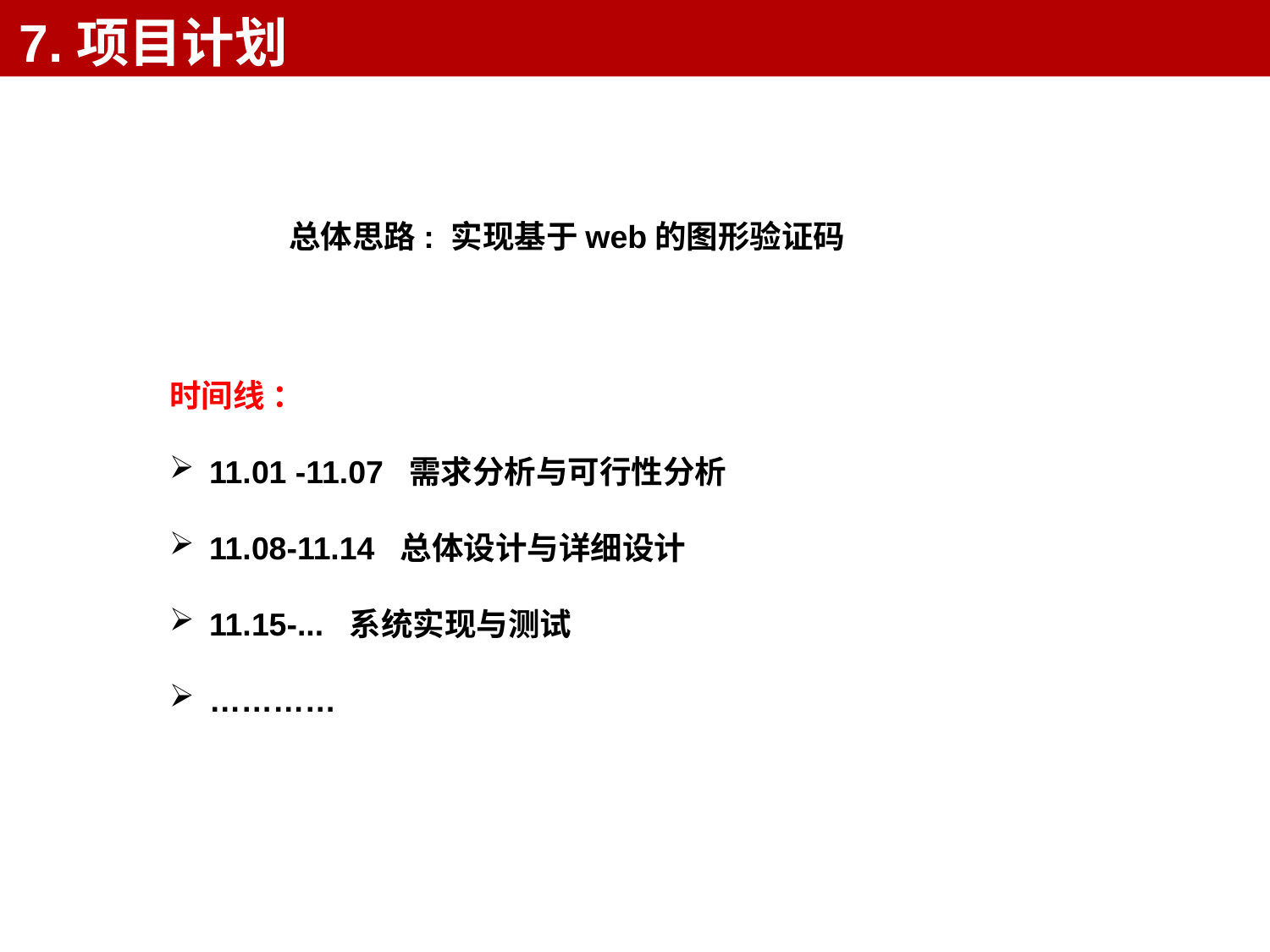

7.项目计划
总体思路: 实现基于web的图形验证码
时间线 ：
11.01 -11.07  需求分析与可行性分析
11.08-11.14  总体设计与详细设计
11.15-...  系统实现与测试
…………